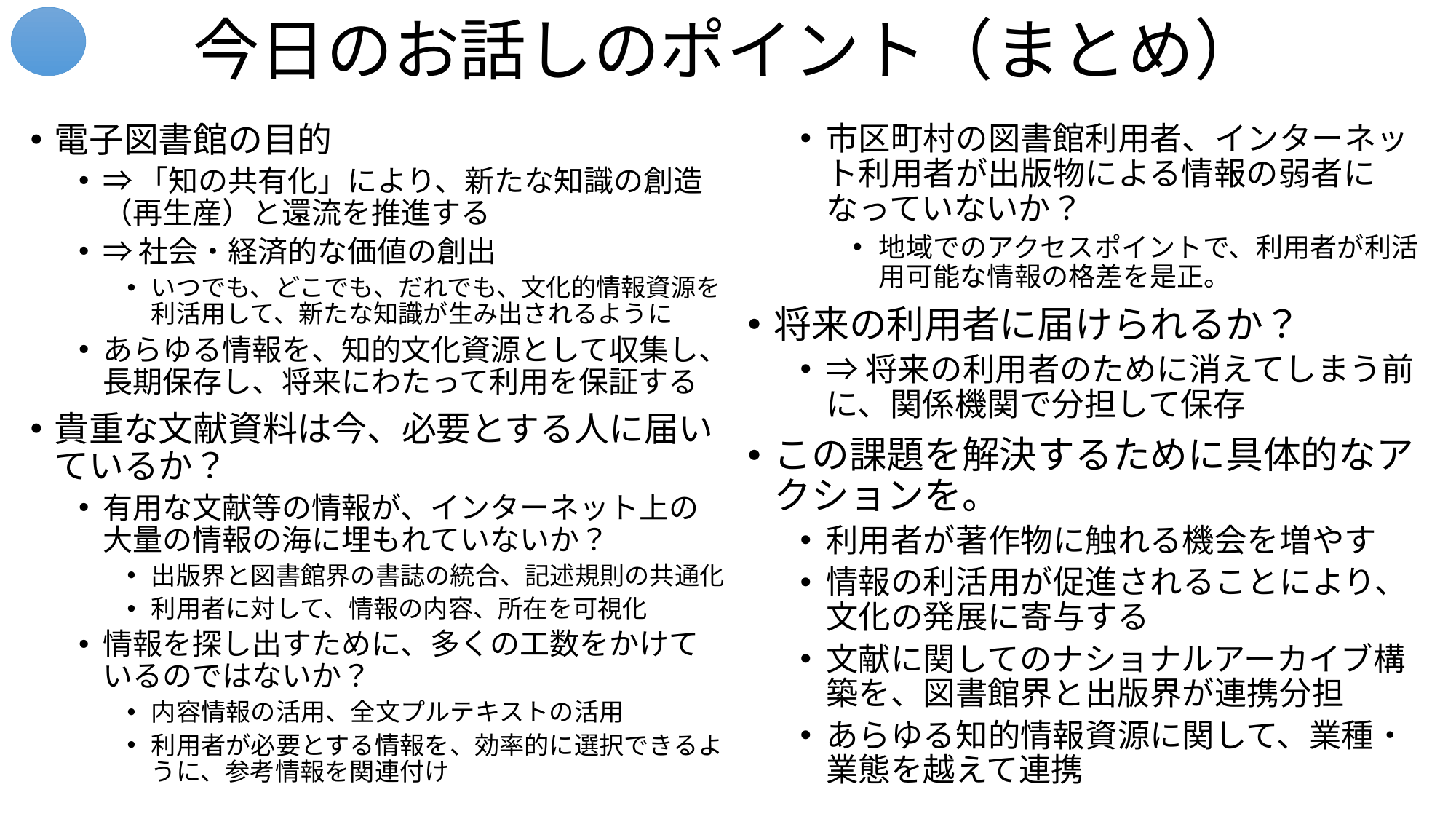

# 今日のお話しのポイント（まとめ）
電子図書館の目的
⇒「知の共有化」により、新たな知識の創造（再生産）と還流を推進する
⇒社会・経済的な価値の創出
いつでも、どこでも、だれでも、文化的情報資源を利活用して、新たな知識が生み出されるように
あらゆる情報を、知的文化資源として収集し、長期保存し、将来にわたって利用を保証する
貴重な文献資料は今、必要とする人に届いているか？
有用な文献等の情報が、インターネット上の大量の情報の海に埋もれていないか？
出版界と図書館界の書誌の統合、記述規則の共通化
利用者に対して、情報の内容、所在を可視化
情報を探し出すために、多くの工数をかけているのではないか？
内容情報の活用、全文プルテキストの活用
利用者が必要とする情報を、効率的に選択できるように、参考情報を関連付け

市区町村の図書館利用者、インターネット利用者が出版物による情報の弱者になっていないか？
地域でのアクセスポイントで、利用者が利活用可能な情報の格差を是正。
将来の利用者に届けられるか？
⇒将来の利用者のために消えてしまう前に、関係機関で分担して保存
この課題を解決するために具体的なアクションを。
利用者が著作物に触れる機会を増やす
情報の利活用が促進されることにより、文化の発展に寄与する
文献に関してのナショナルアーカイブ構築を、図書館界と出版界が連携分担
あらゆる知的情報資源に関して、業種・業態を越えて連携